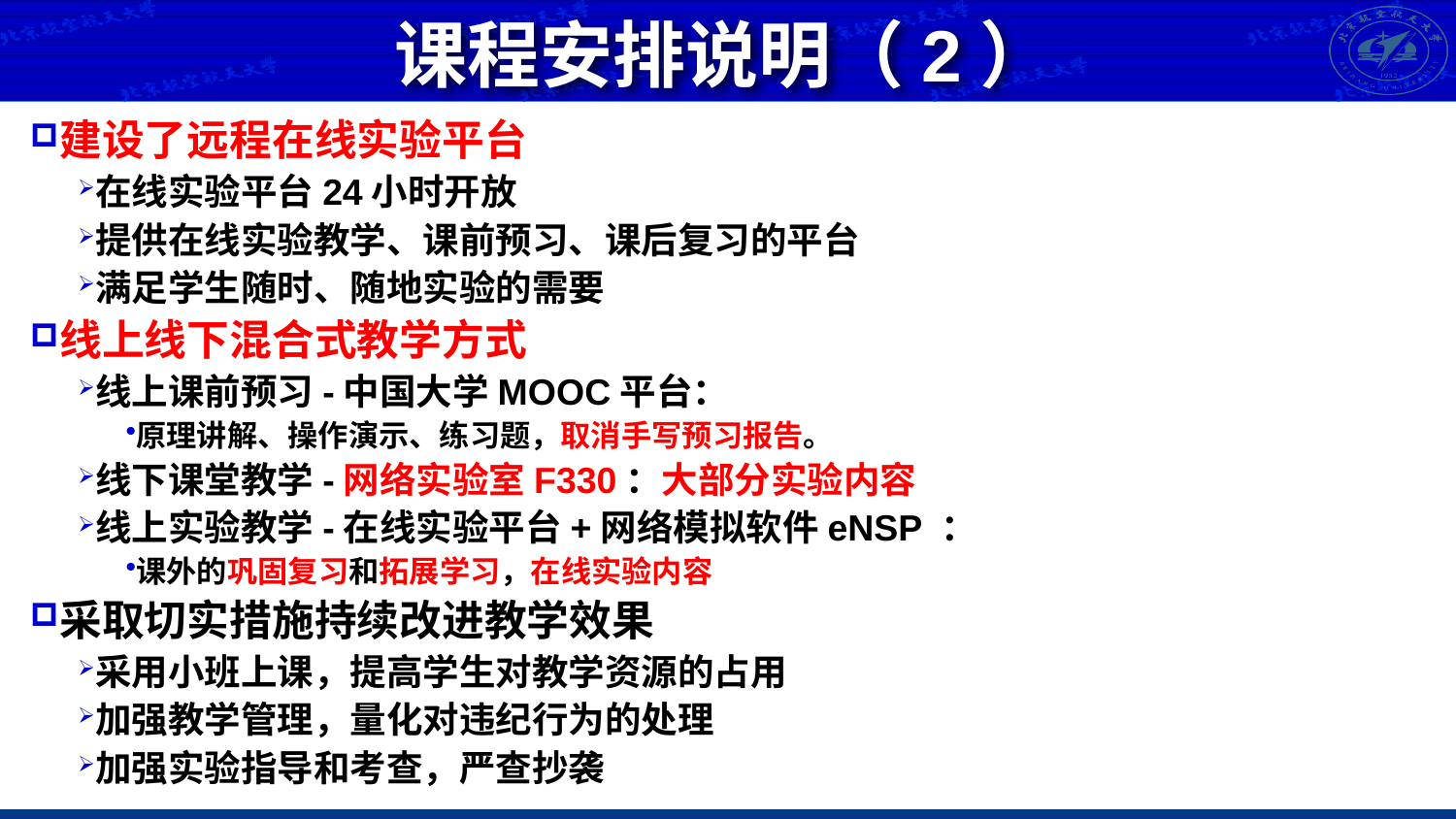

# 课程安排说明（2）
建设了远程在线实验平台
在线实验平台24小时开放
提供在线实验教学、课前预习、课后复习的平台
满足学生随时、随地实验的需要
线上线下混合式教学方式
线上课前预习-中国大学MOOC平台：
原理讲解、操作演示、练习题，取消手写预习报告。
线下课堂教学-网络实验室F330：大部分实验内容
线上实验教学-在线实验平台+网络模拟软件eNSP ：
课外的巩固复习和拓展学习，在线实验内容
采取切实措施持续改进教学效果
采用小班上课，提高学生对教学资源的占用
加强教学管理，量化对违纪行为的处理
加强实验指导和考查，严查抄袭